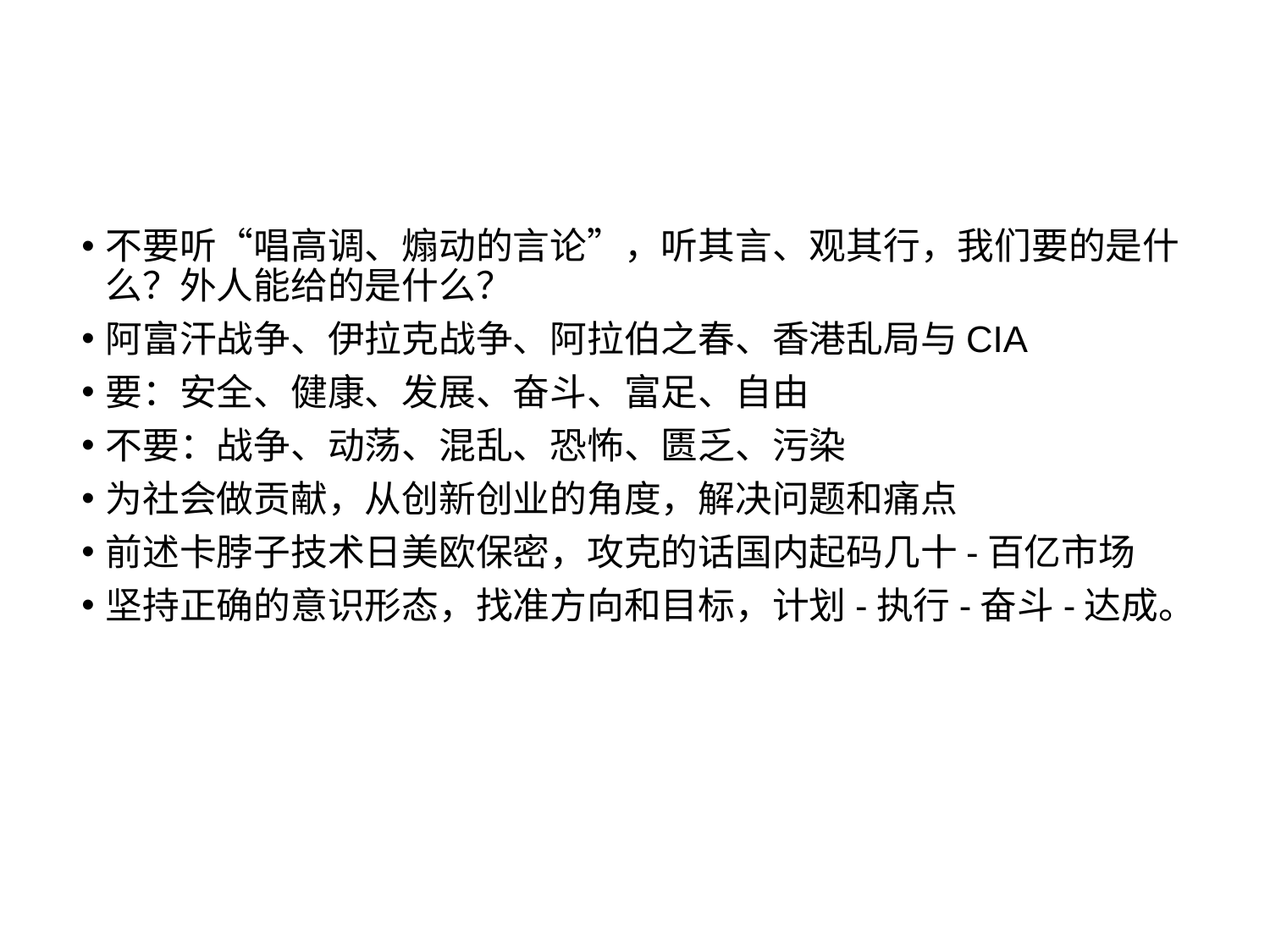

#
不要听“唱高调、煽动的言论”，听其言、观其行，我们要的是什么？外人能给的是什么？
阿富汗战争、伊拉克战争、阿拉伯之春、香港乱局与CIA
要：安全、健康、发展、奋斗、富足、自由
不要：战争、动荡、混乱、恐怖、匮乏、污染
为社会做贡献，从创新创业的角度，解决问题和痛点
前述卡脖子技术日美欧保密，攻克的话国内起码几十-百亿市场
坚持正确的意识形态，找准方向和目标，计划-执行-奋斗-达成。